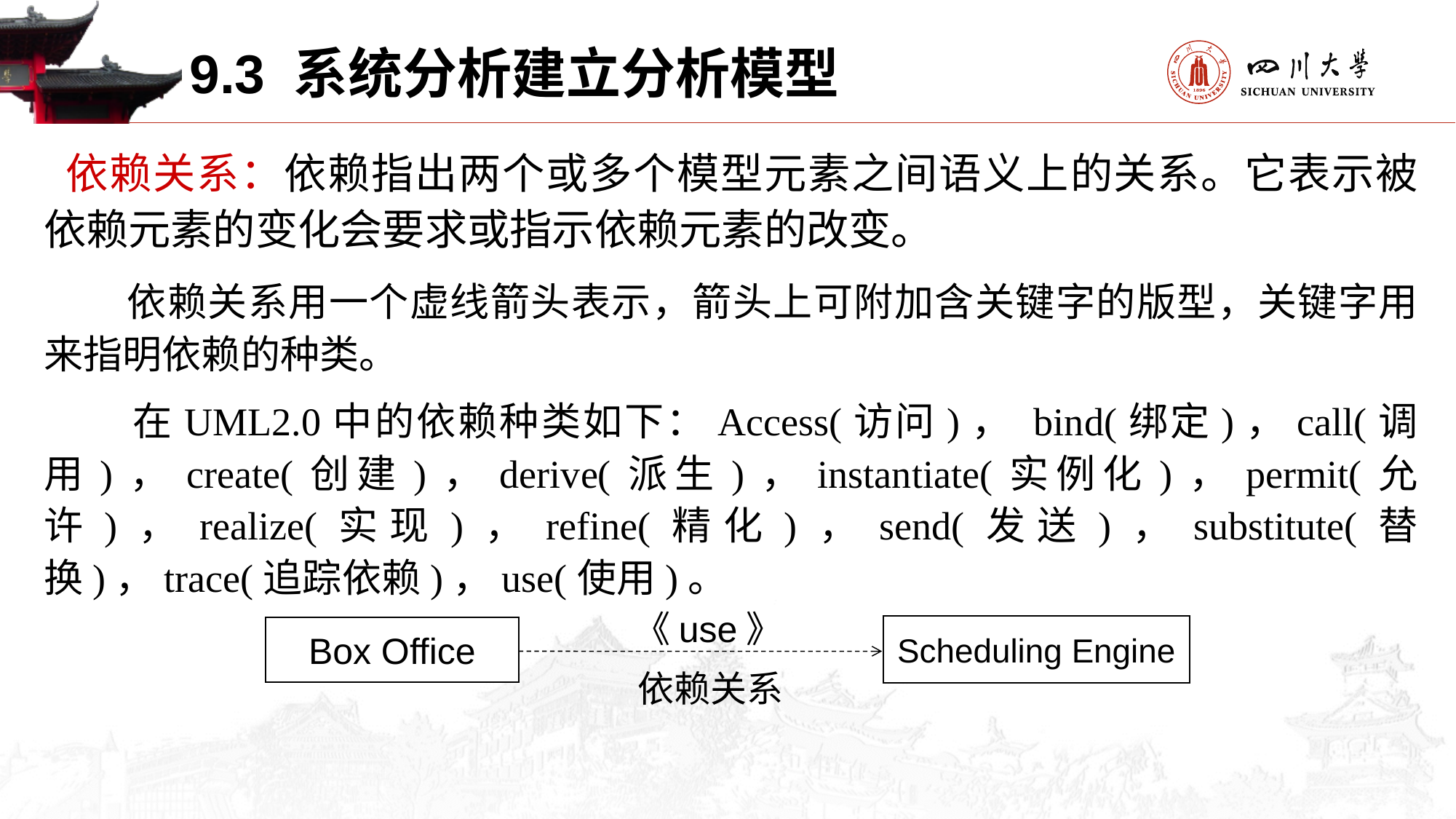

9.3 系统分析建立分析模型

 依赖关系：依赖指出两个或多个模型元素之间语义上的关系。它表示被依赖元素的变化会要求或指示依赖元素的改变。
       依赖关系用一个虚线箭头表示，箭头上可附加含关键字的版型，关键字用来指明依赖的种类。
       在UML2.0中的依赖种类如下：Access(访问)， bind(绑定)，call(调用)，create(创建)，derive(派生)，instantiate(实例化)，permit(允许)，realize(实现)，refine(精化)，send(发送)，substitute(替换)，trace(追踪依赖)，use(使用)。
《use》
Scheduling Engine
Box Office

依赖关系